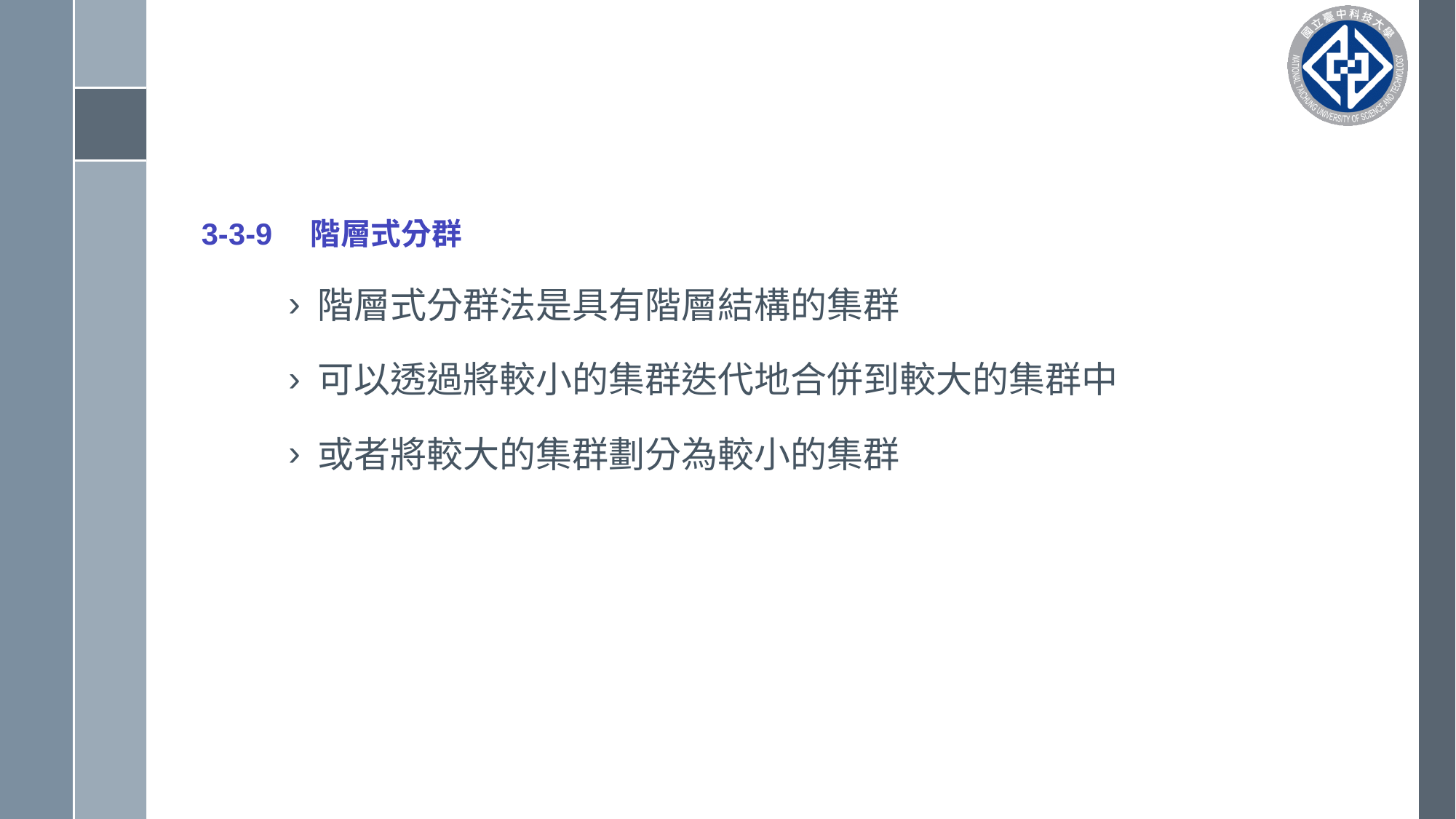

#
3-3-9　階層式分群
階層式分群法是具有階層結構的集群
可以透過將較小的集群迭代地合併到較大的集群中
或者將較大的集群劃分為較小的集群